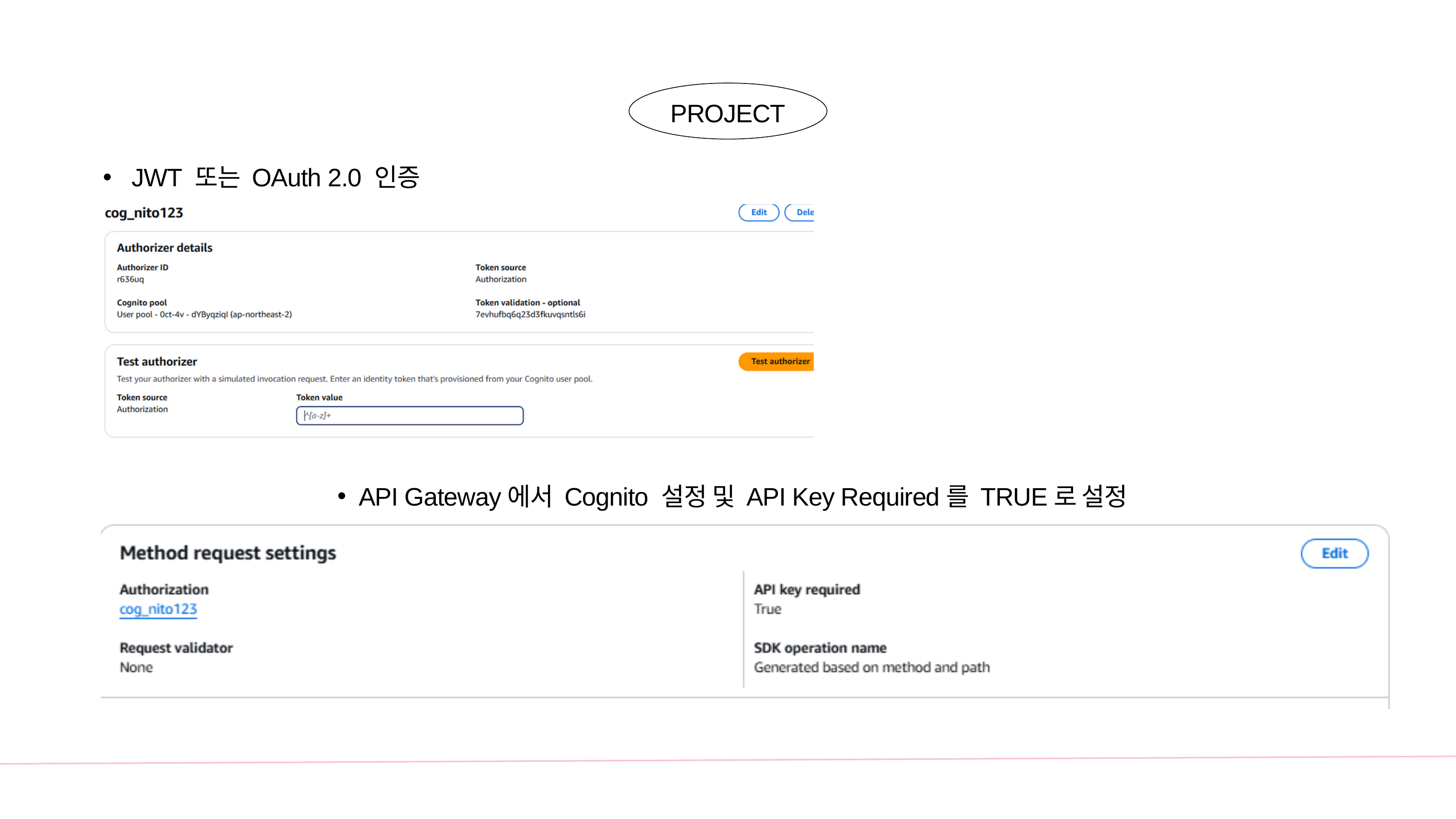

PROJECT
 JWT 또는 OAuth 2.0 인증

API Gateway에서 Cognito 설정 및 API Key Required를 TRUE로 설정